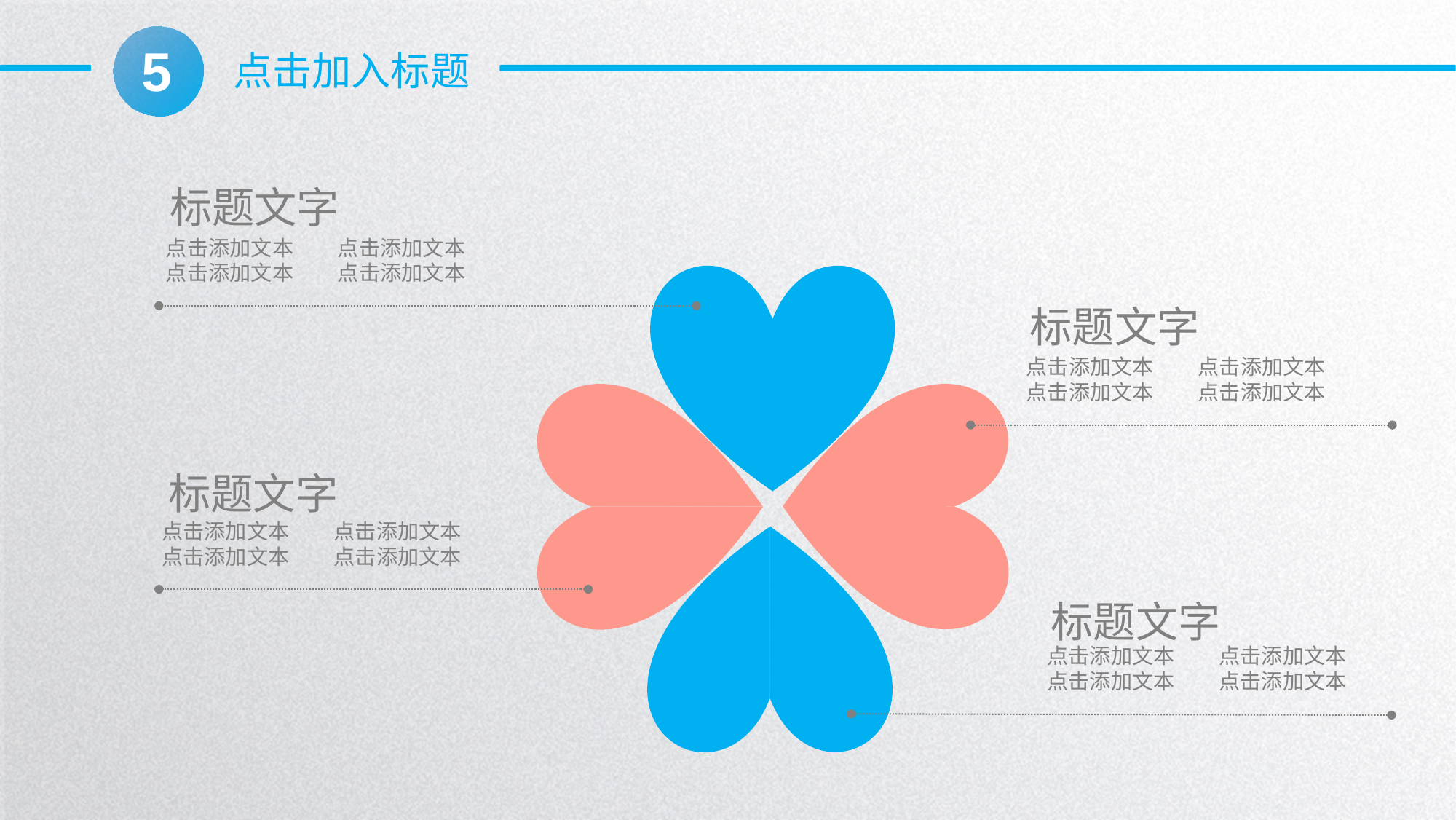

5
点击加入标题

标题文字
点击添加文本
点击添加文本
点击添加文本
点击添加文本

标题文字
点击添加文本
点击添加文本
点击添加文本
点击添加文本

标题文字
点击添加文本
点击添加文本
点击添加文本
点击添加文本

标题文字
点击添加文本
点击添加文本
点击添加文本
点击添加文本